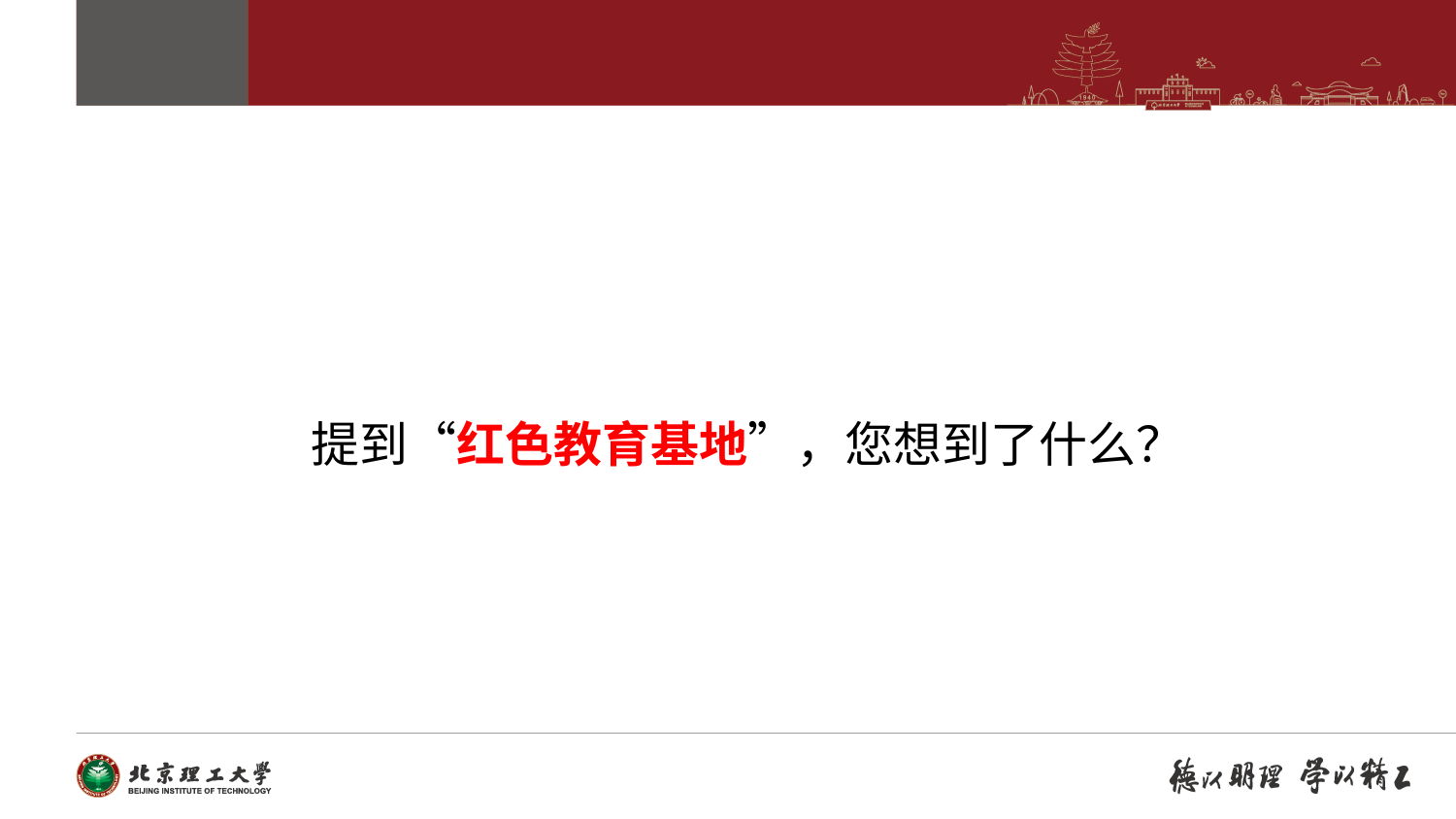

设备简陋？
史料堆砌？
路途遥远？
门票昂贵？
形式枯燥？
提到“红色教育基地”，您想到了什么？
刻板印象
灌输式教学？
参观意愿较小？